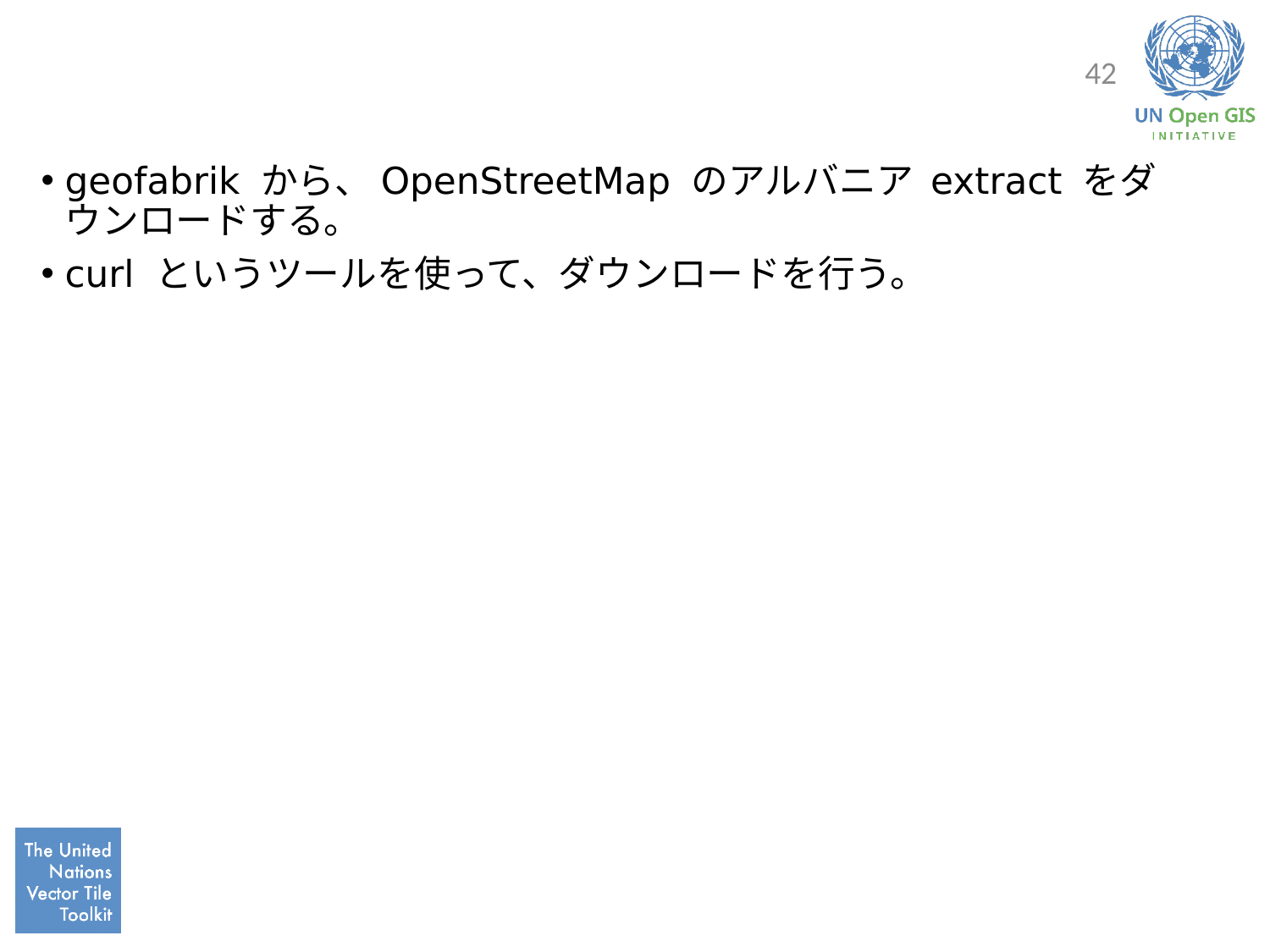

#
42
geofabrik から、OpenStreetMap のアルバニア extract をダウンロードする。
curl というツールを使って、ダウンロードを行う。